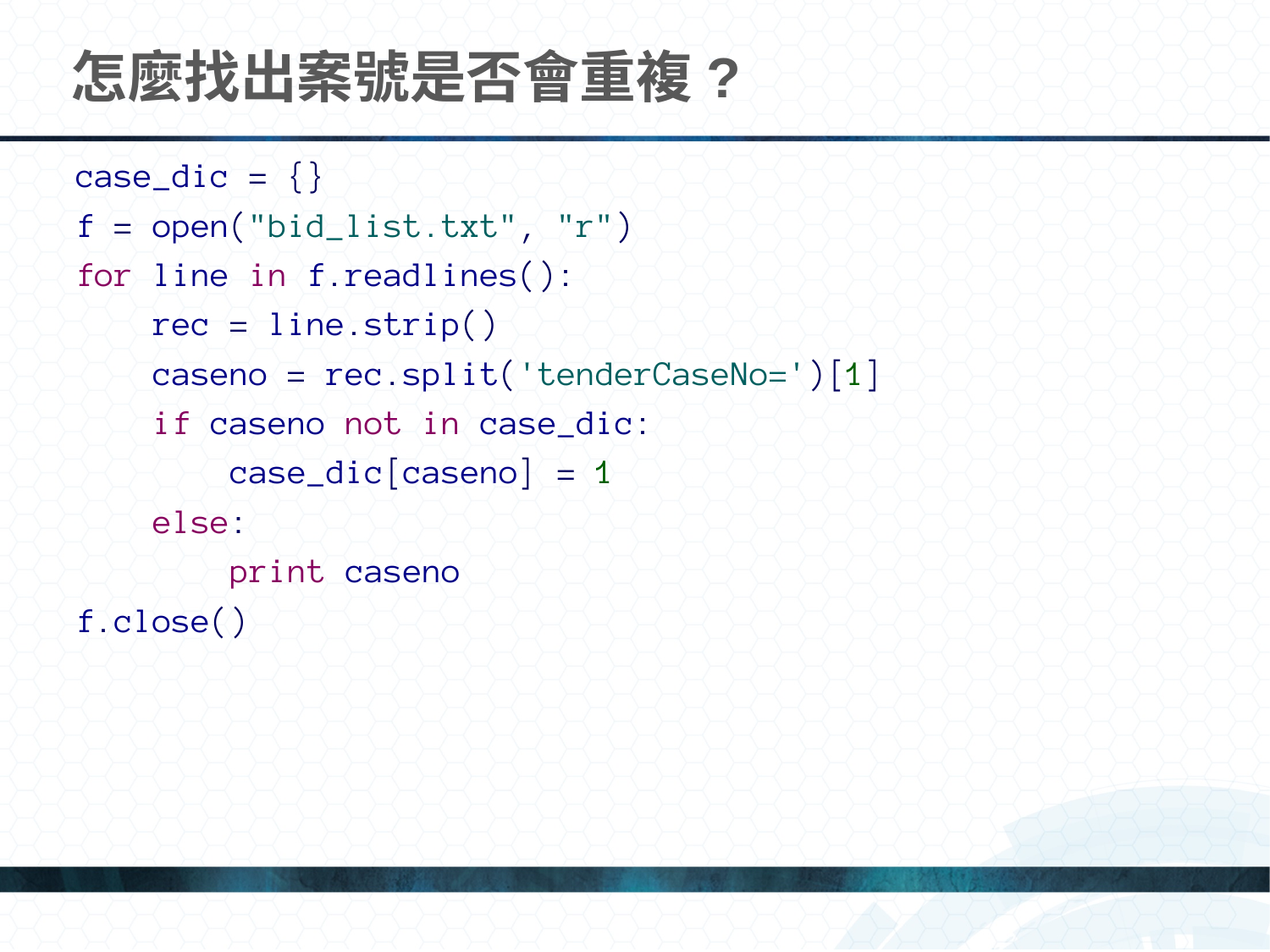

# 怎麼找出案號是否會重複?
case_dic = {}
f = open("bid_list.txt", "r")
for line in f.readlines():
    rec = line.strip()
    caseno = rec.split('tenderCaseNo=')[1]
    if caseno not in case_dic:
        case_dic[caseno] = 1
    else:
        print caseno
f.close()